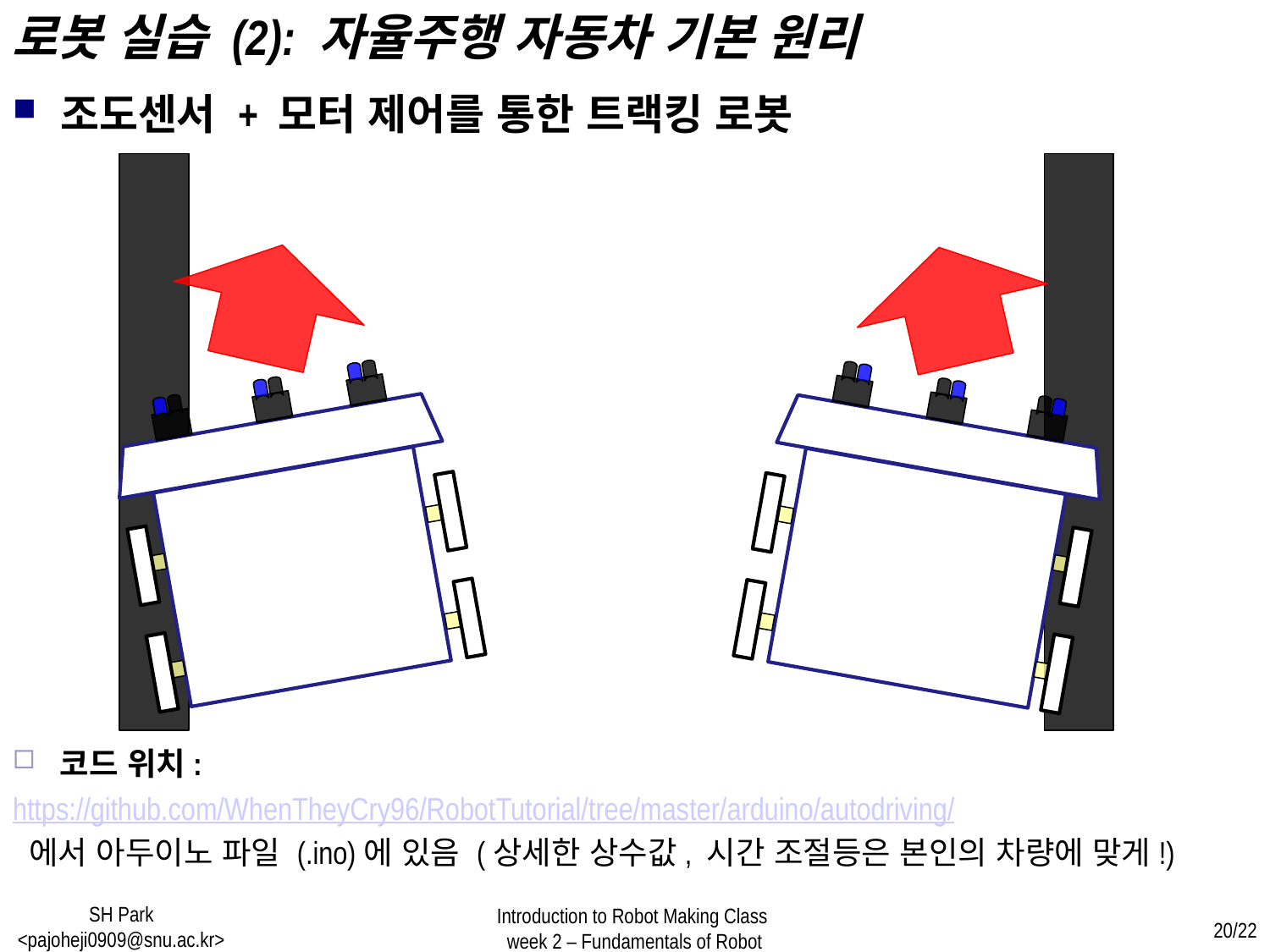

로봇 실습 (2): 자율주행 자동차 기본 원리
조도센서 + 모터 제어를 통한 트랙킹 로봇

코드 위치:
https://github.com/WhenTheyCry96/RobotTutorial/tree/master/arduino/autodriving/
 에서 아두이노 파일 (.ino)에 있음 (상세한 상수값, 시간 조절등은 본인의 차량에 맞게!)

SH Park <pajoheji0909@snu.ac.kr>
Introduction to Robot Making Class
week 2 – Fundamentals of Robot
20/22